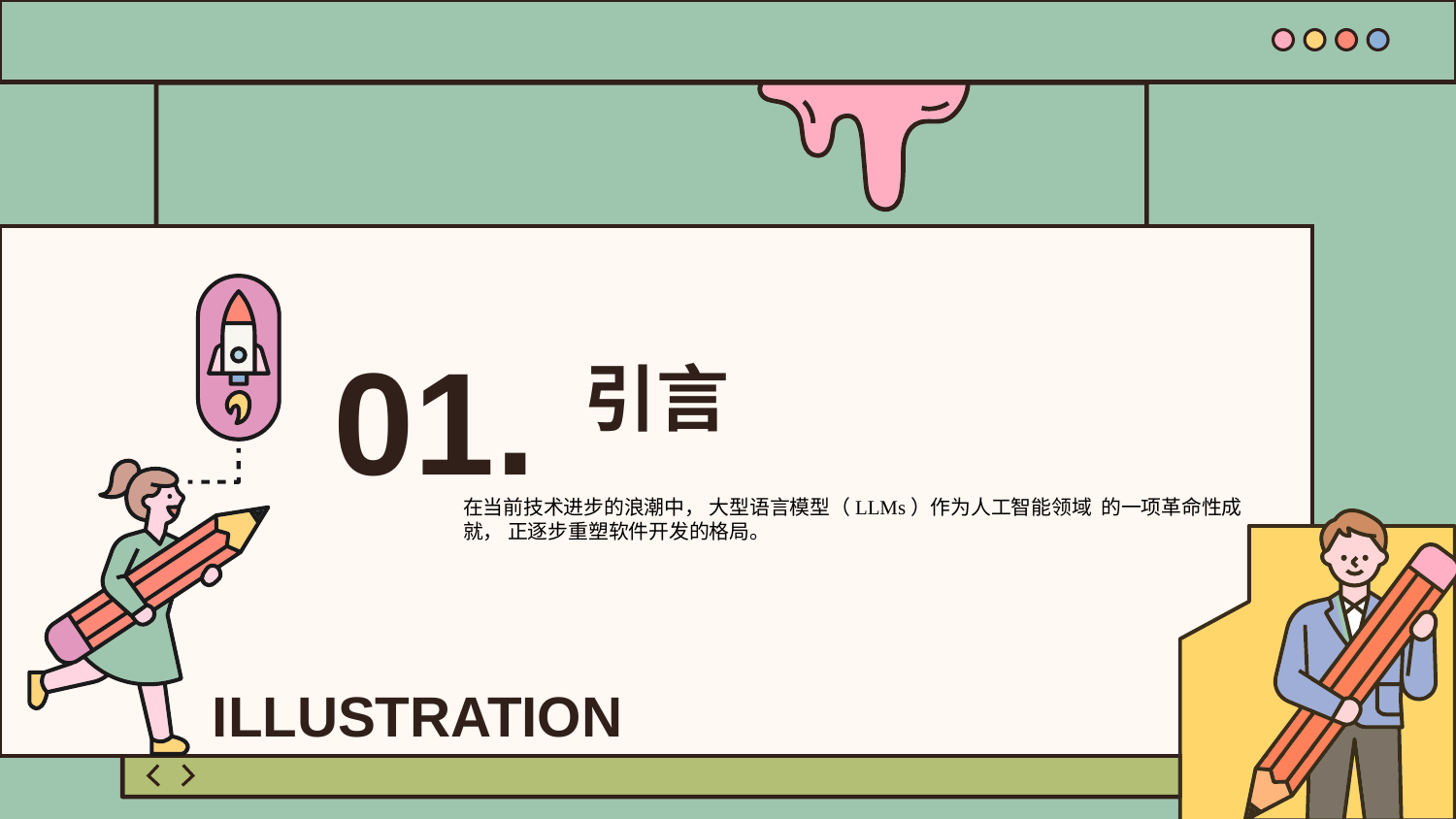

01.
引言
在当前技术进步的浪潮中， 大型语言模型（LLMs）作为人工智能领域  的一项革命性成就， 正逐步重塑软件开发的格局。
ILLUSTRATION